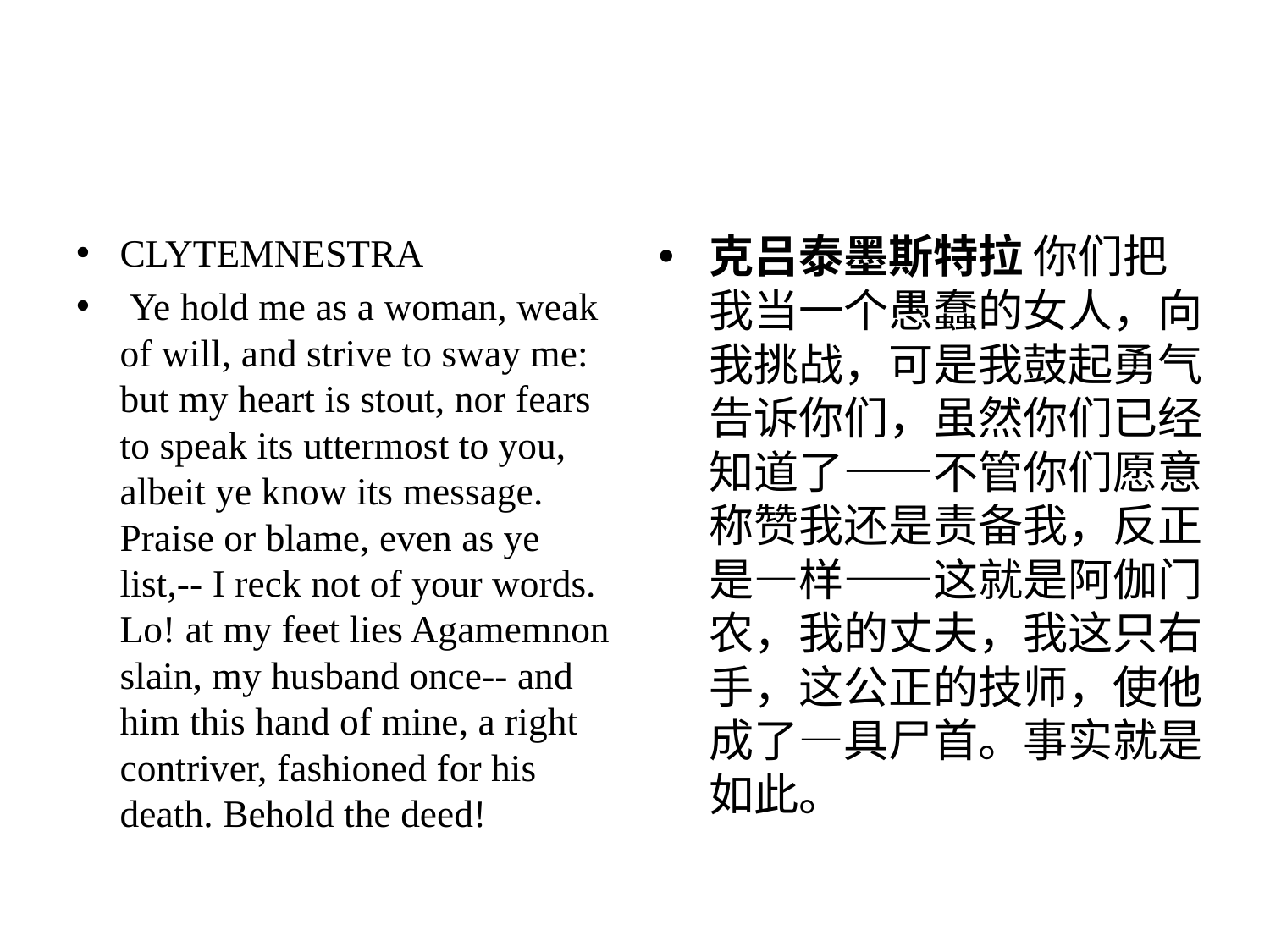

#
CLYTEMNESTRA
 Ye hold me as a woman, weak of will, and strive to sway me: but my heart is stout, nor fears to speak its uttermost to you, albeit ye know its message. Praise or blame, even as ye list,-- I reck not of your words. Lo! at my feet lies Agamemnon slain, my husband once-- and him this hand of mine, a right contriver, fashioned for his death. Behold the deed!
克吕泰墨斯特拉 你们把我当一个愚蠢的女人，向我挑战，可是我鼓起勇气告诉你们，虽然你们已经知道了——不管你们愿意称赞我还是责备我，反正是—样——这就是阿伽门农，我的丈夫，我这只右手，这公正的技师，使他成了—具尸首。事实就是如此。